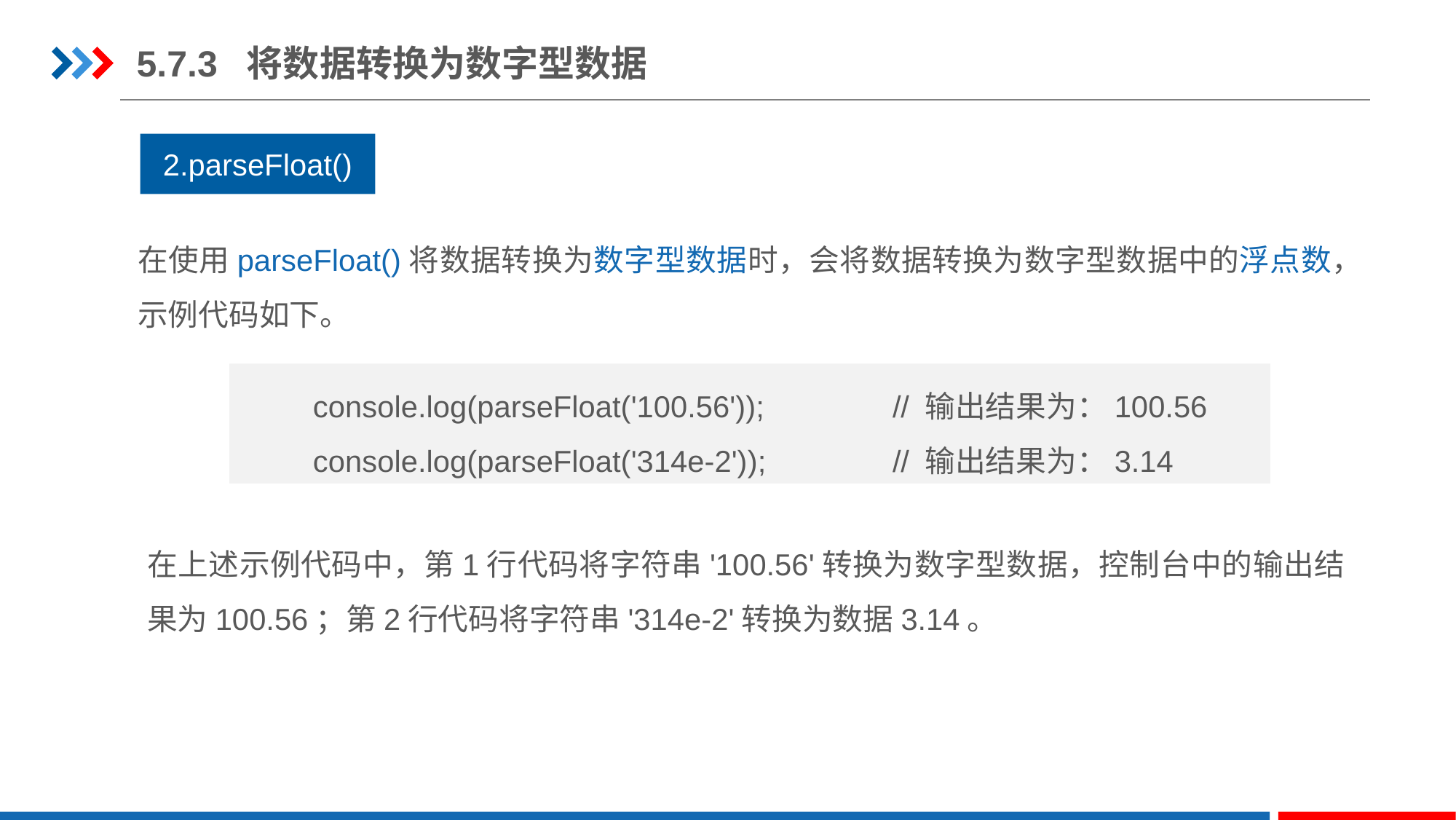

5.7.3  将数据转换为数字型数据
2.parseFloat()
在使用parseFloat()将数据转换为数字型数据时，会将数据转换为数字型数据中的浮点数，示例代码如下。
console.log(parseFloat('100.56'));	    // 输出结果为：100.56
console.log(parseFloat('314e-2'));	    // 输出结果为：3.14
在上述示例代码中，第1行代码将字符串'100.56'转换为数字型数据，控制台中的输出结果为100.56；第2行代码将字符串'314e-2'转换为数据3.14。